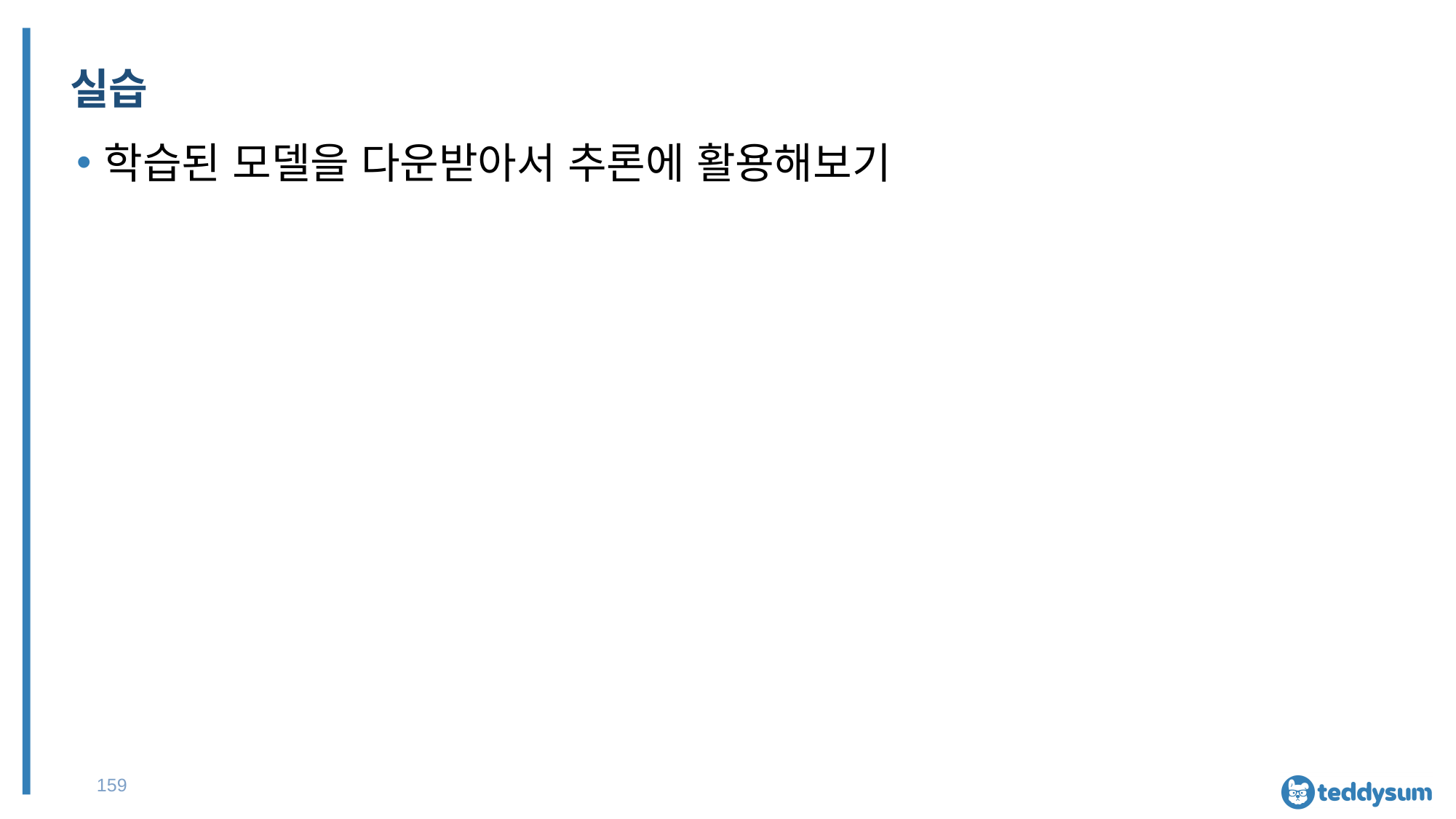

# 실습
학습된 모델을 다운받아서 추론에 활용해보기

159